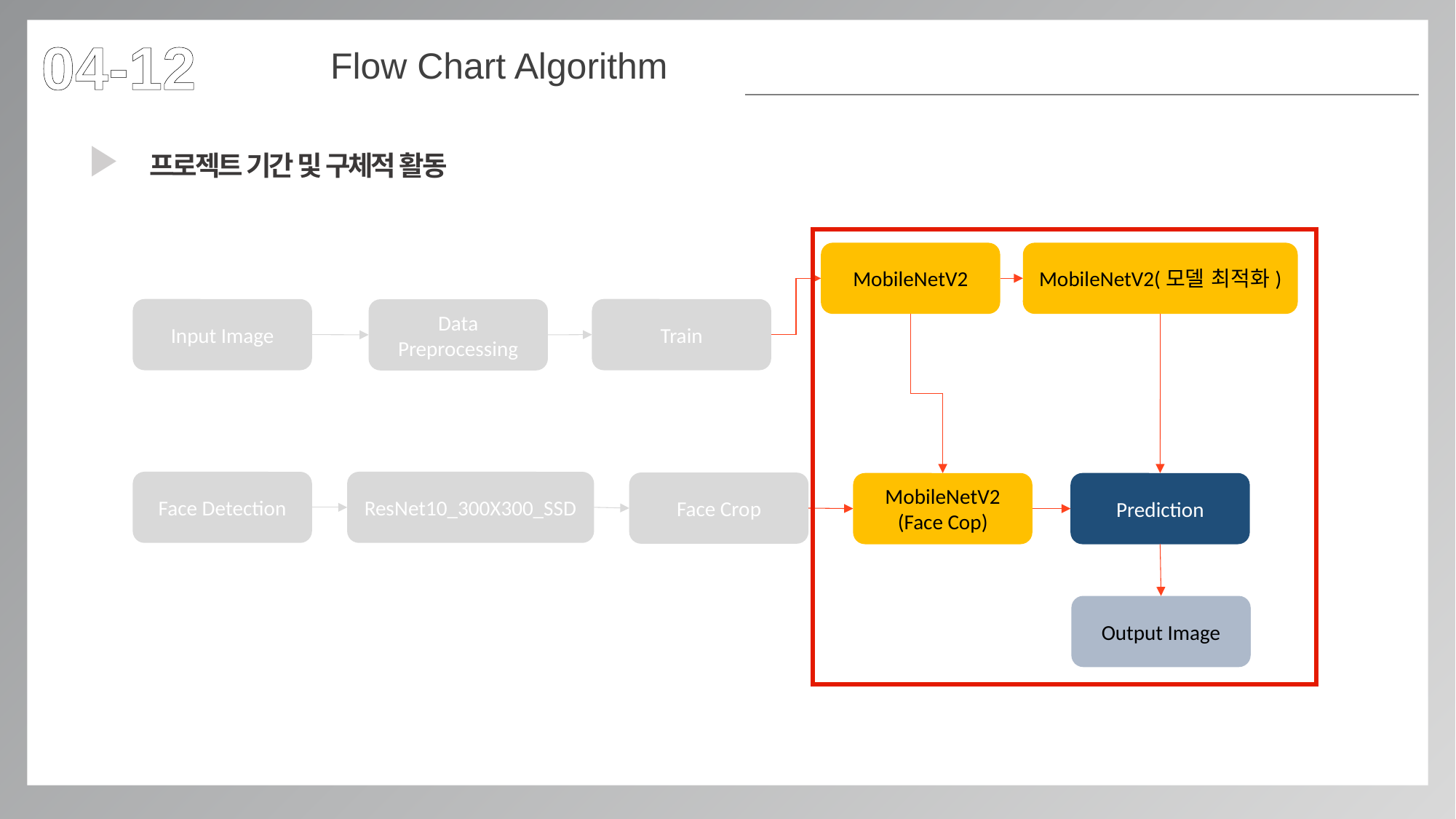

04-12
Flow Chart Algorithm
▶
프로젝트 기간 및 구체적 활동

MobileNetV2
MobileNetV2(모델 최적화)
Input Image
Train
Data Preprocessing
ResNet10_300X300_SSD
Face Detection
Face Crop
MobileNetV2
(Face Cop)
Prediction
Output Image